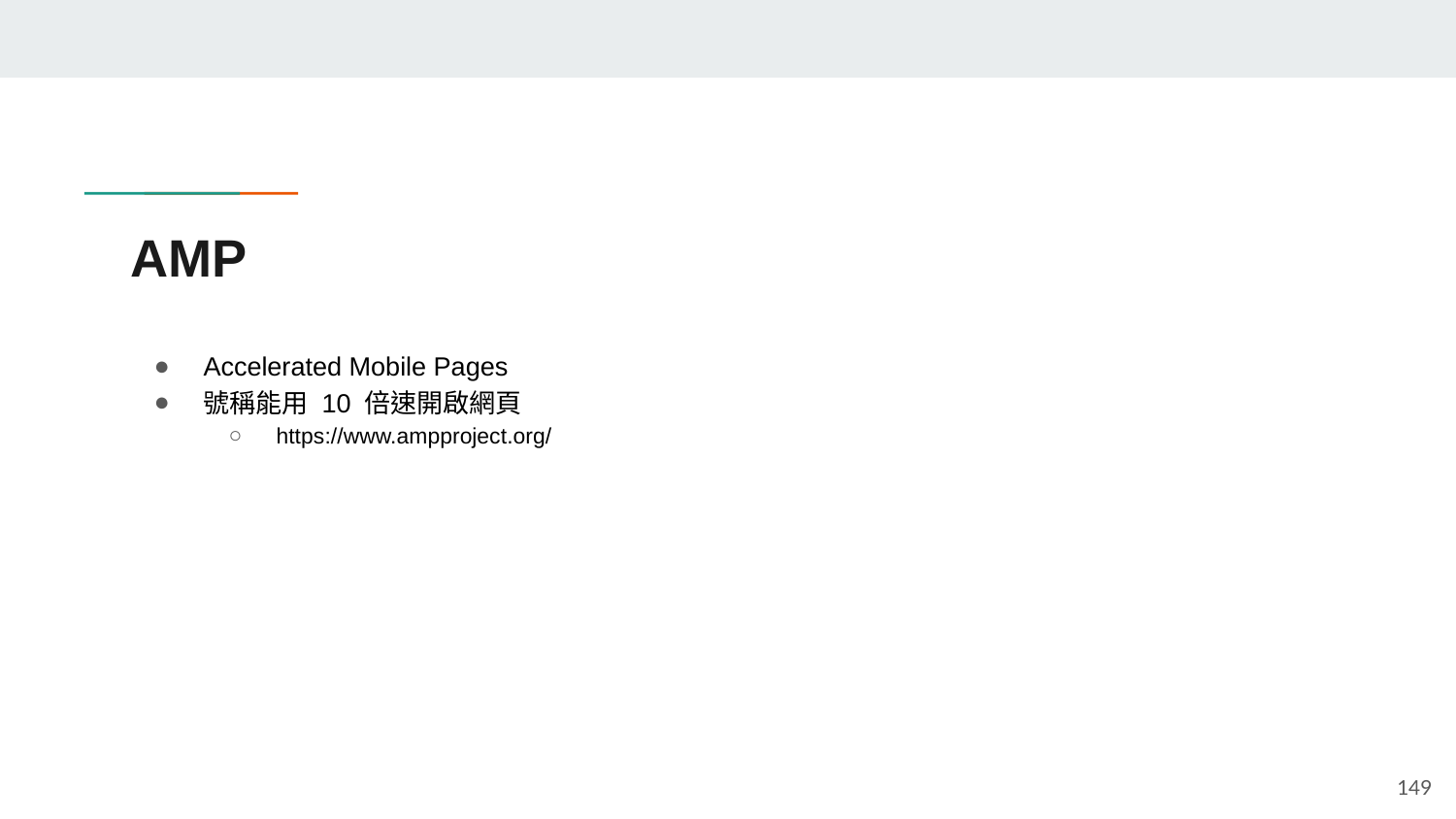

# AMP
Accelerated Mobile Pages
號稱能用 10 倍速開啟網頁
https://www.ampproject.org/

149